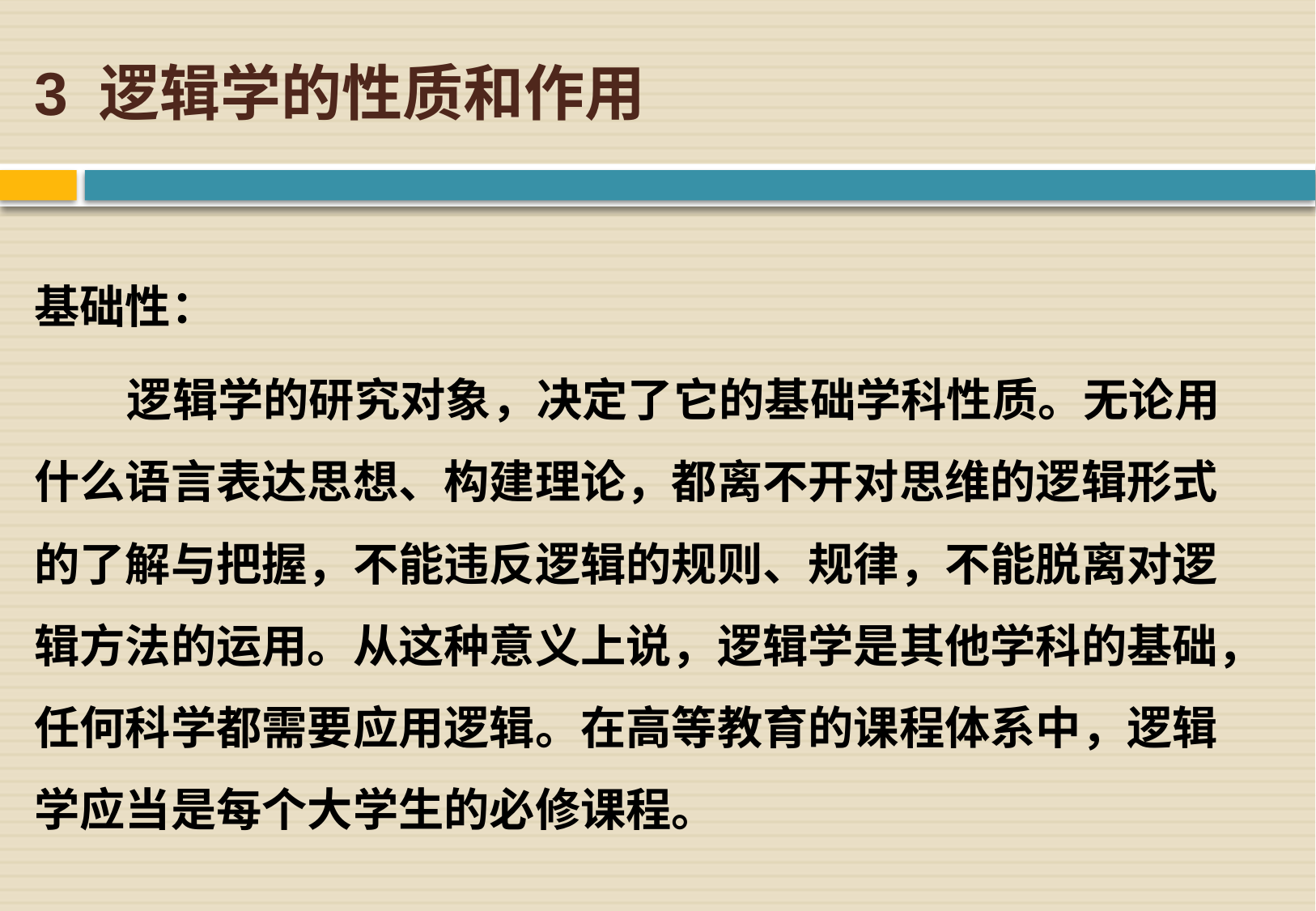

# 3 逻辑学的性质和作用
基础性：
        逻辑学的研究对象，决定了它的基础学科性质。无论用什么语言表达思想、构建理论，都离不开对思维的逻辑形式的了解与把握，不能违反逻辑的规则、规律，不能脱离对逻辑方法的运用。从这种意义上说，逻辑学是其他学科的基础，任何科学都需要应用逻辑。在高等教育的课程体系中，逻辑学应当是每个大学生的必修课程。